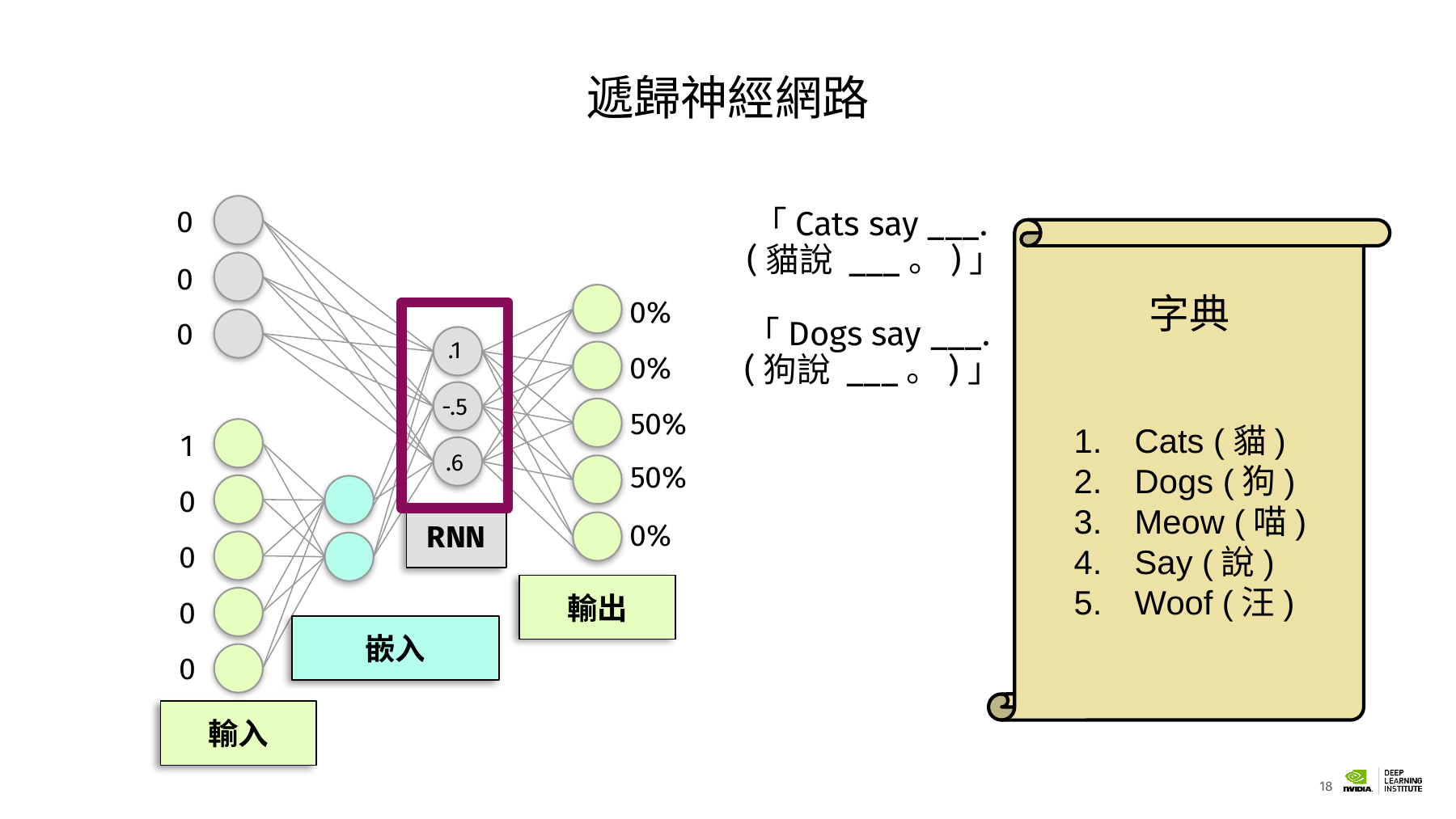

# 遞歸神經網路

「Cats say ___.
(貓說 ___。)」
0

字典

0

0%
.1

-.5

.6

「Dogs say ___.
(狗說 ___。)」
0

0%

50%
Cats (貓)
Dogs (狗)
Meow (喵)
Say (說)
Woof (汪)

1

50%

0
RNN

0%

0
輸出

0
嵌入

0
輸入